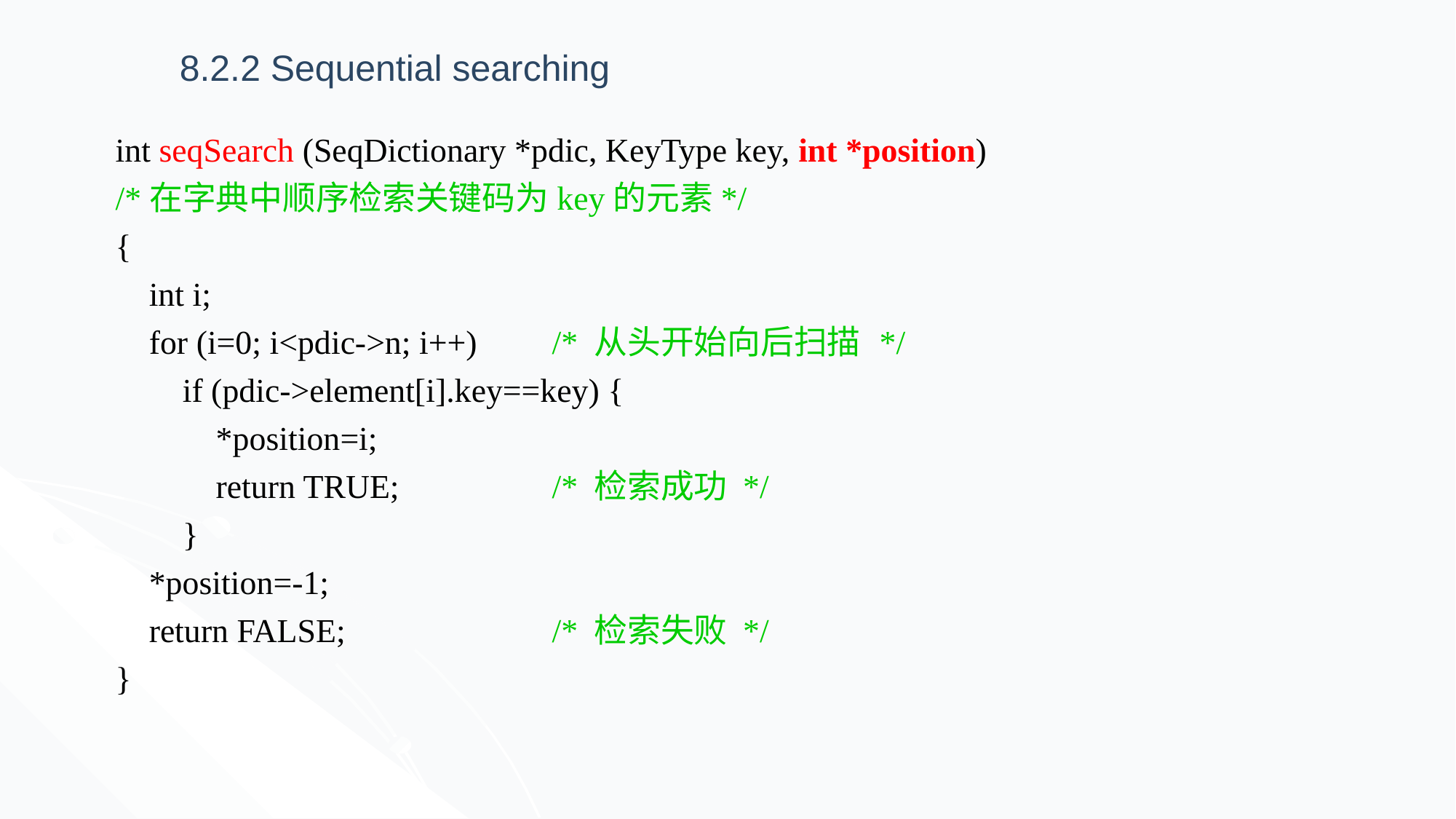

8.2.2 Sequential searching
int seqSearch (SeqDictionary *pdic, KeyType key, int *position)
/*在字典中顺序检索关键码为key的元素*/
{
    int i;
    for (i=0; i<pdic->n; i++)	/* 从头开始向后扫描	*/
        if (pdic->element[i].key==key) {
            *position=i;
            return TRUE;		/* 检索成功 */
        }
    *position=-1;
    return FALSE;		/* 检索失败 */
}